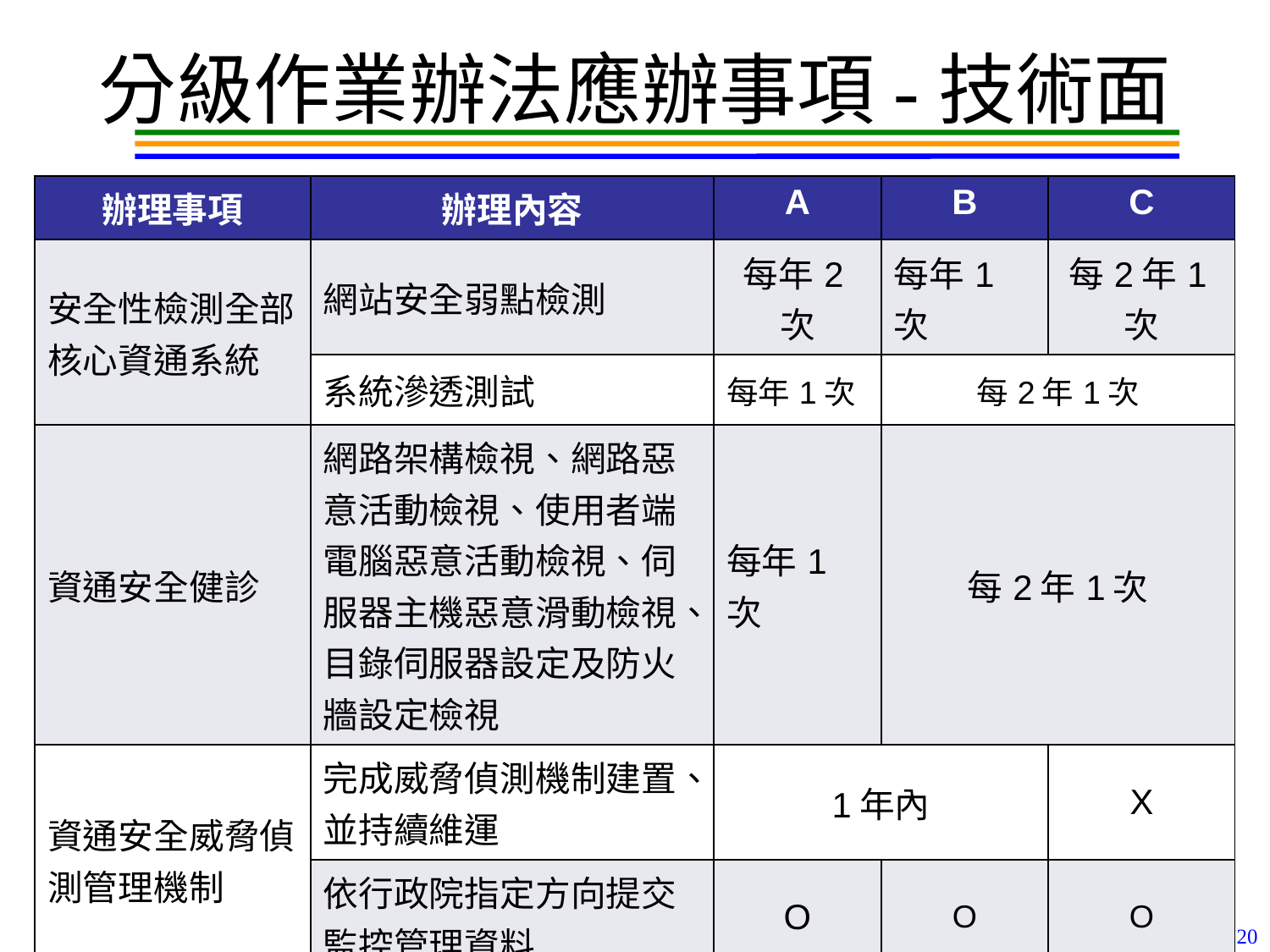

# 分級作業辦法應辦事項-技術面
| 辦理事項 | 辦理內容 | A | B | C |
| --- | --- | --- | --- | --- |
| 安全性檢測全部核心資通系統 | 網站安全弱點檢測 | 每年2次 | 每年1次 | 每2年1次 |
|  | 系統滲透測試 | 每年1次 | 每2年1次 |  |
| 資通安全健診 | 網路架構檢視、網路惡意活動檢視、使用者端電腦惡意活動檢視、伺服器主機惡意滑動檢視、目錄伺服器設定及防火牆設定檢視 | 每年1次 | 每2年1次 |  |
| 資通安全威脅偵測管理機制 | 完成威脅偵測機制建置、並持續維運 | 1年內 |  | X |
|  | 依行政院指定方向提交監控管理資料 | O | O | O |
20